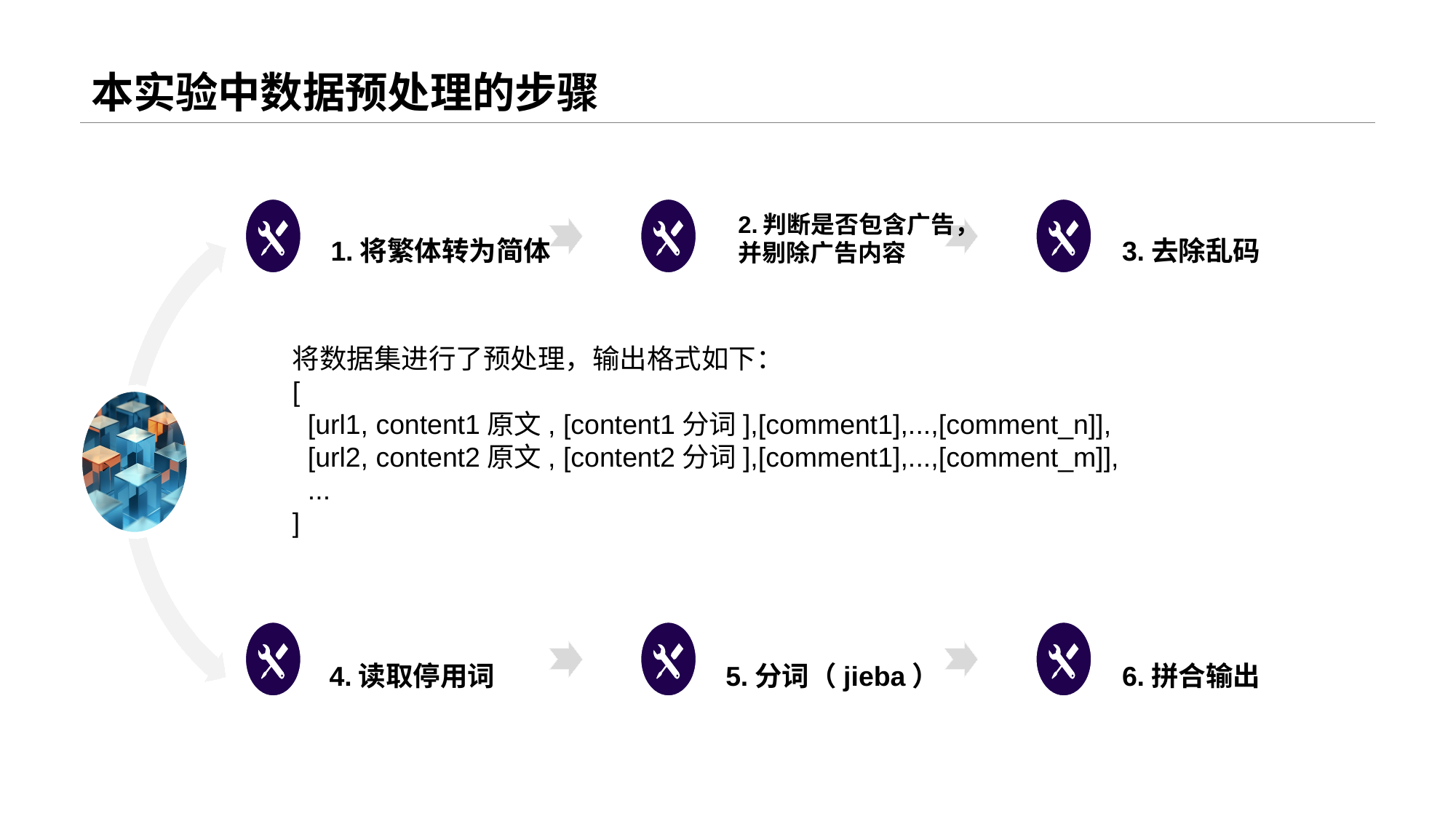

# 本实验中数据预处理的步骤
1.将繁体转为简体

2.判断是否包含广告，并剔除广告内容

3.去除乱码

5.分词（jieba）

6.拼合输出

4.读取停用词

将数据集进行了预处理，输出格式如下：
[
  [url1, content1原文, [content1分词],[comment1],...,[comment_n]],
  [url2, content2原文, [content2分词],[comment1],...,[comment_m]],
  ...
]
8